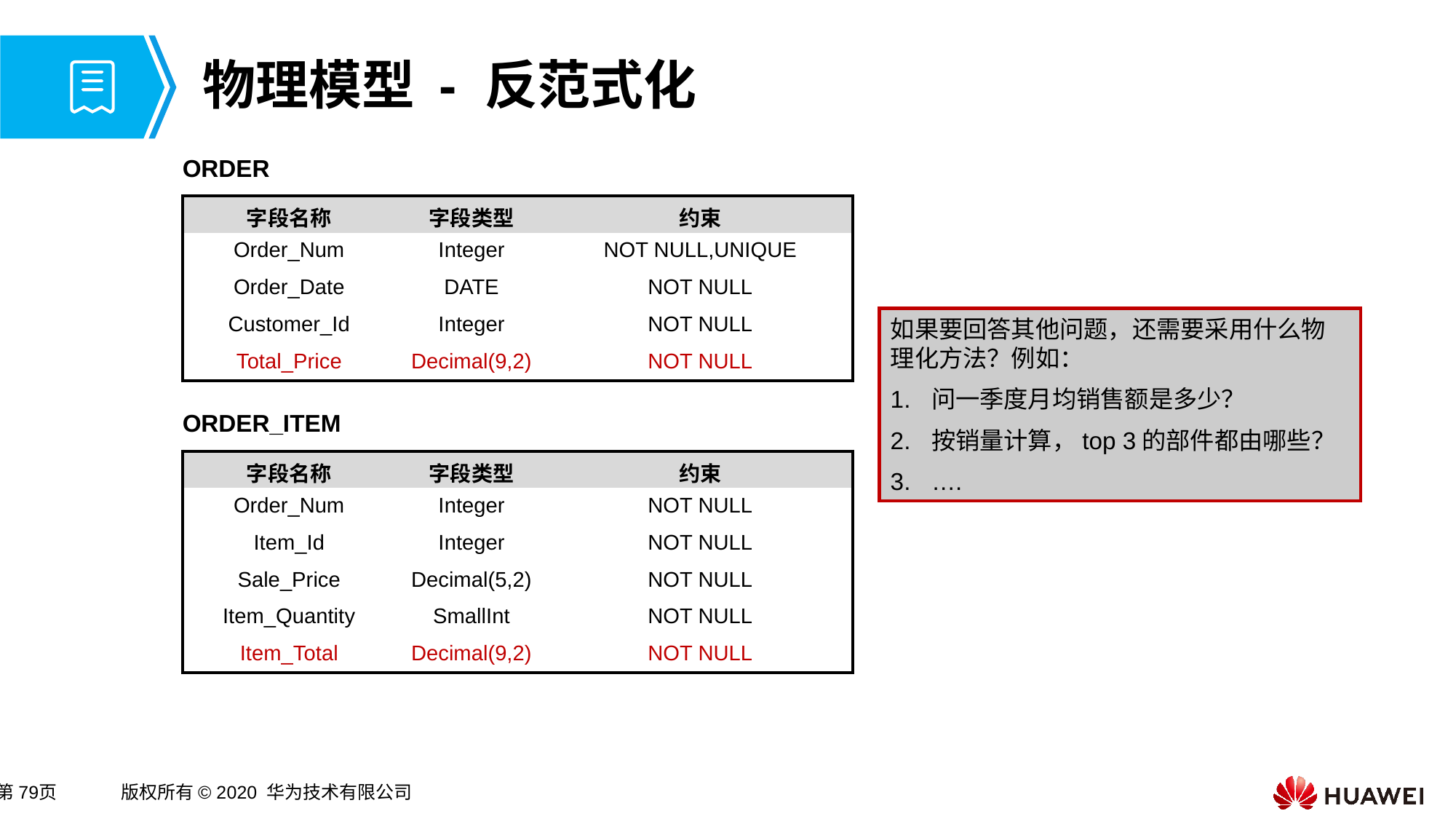

# 物理模型 - 反范式化
ORDER
| 字段名称 | 字段类型 | 约束 |
| --- | --- | --- |
| Order\_Num | Integer | NOT NULL,UNIQUE |
| Order\_Date | DATE | NOT NULL |
| Customer\_Id | Integer | NOT NULL |
| Total\_Price | Decimal(9,2) | NOT NULL |
如果要回答其他问题，还需要采用什么物理化方法？例如：
问一季度月均销售额是多少？
按销量计算，top 3的部件都由哪些？
….
ORDER_ITEM
| 字段名称 | 字段类型 | 约束 |
| --- | --- | --- |
| Order\_Num | Integer | NOT NULL |
| Item\_Id | Integer | NOT NULL |
| Sale\_Price | Decimal(5,2) | NOT NULL |
| Item\_Quantity | SmallInt | NOT NULL |
| Item\_Total | Decimal(9,2) | NOT NULL |
空格
空格